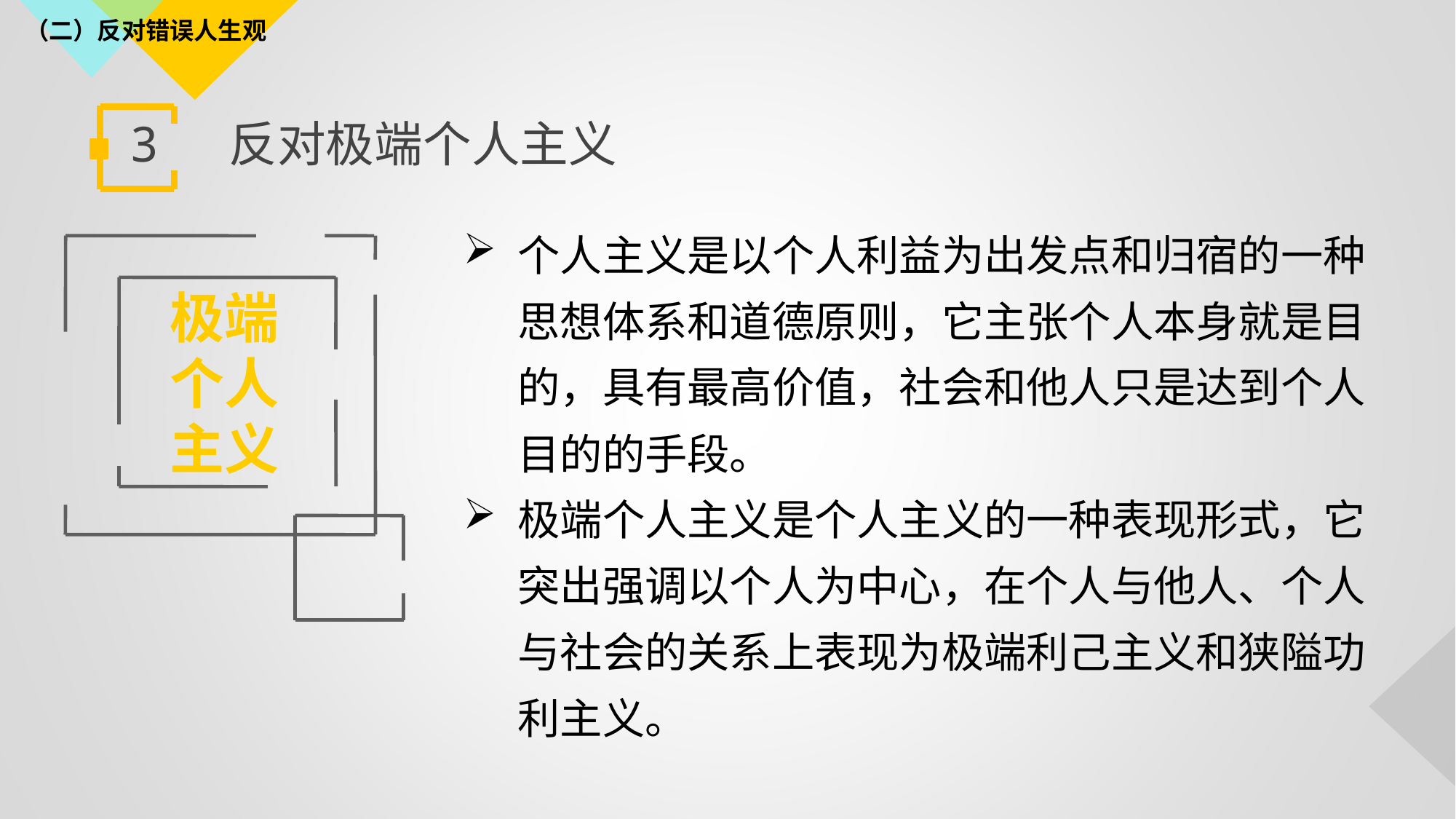

（二）反对错误人生观
# 3  反对极端个人主义

个人主义是以个人利益为出发点和归宿的一种思想体系和道德原则，它主张个人本身就是目的，具有最高价值，社会和他人只是达到个人目的的手段。
极端个人主义是个人主义的一种表现形式，它突出强调以个人为中心，在个人与他人、个人与社会的关系上表现为极端利己主义和狭隘功利主义。
极端
个人
主义
23